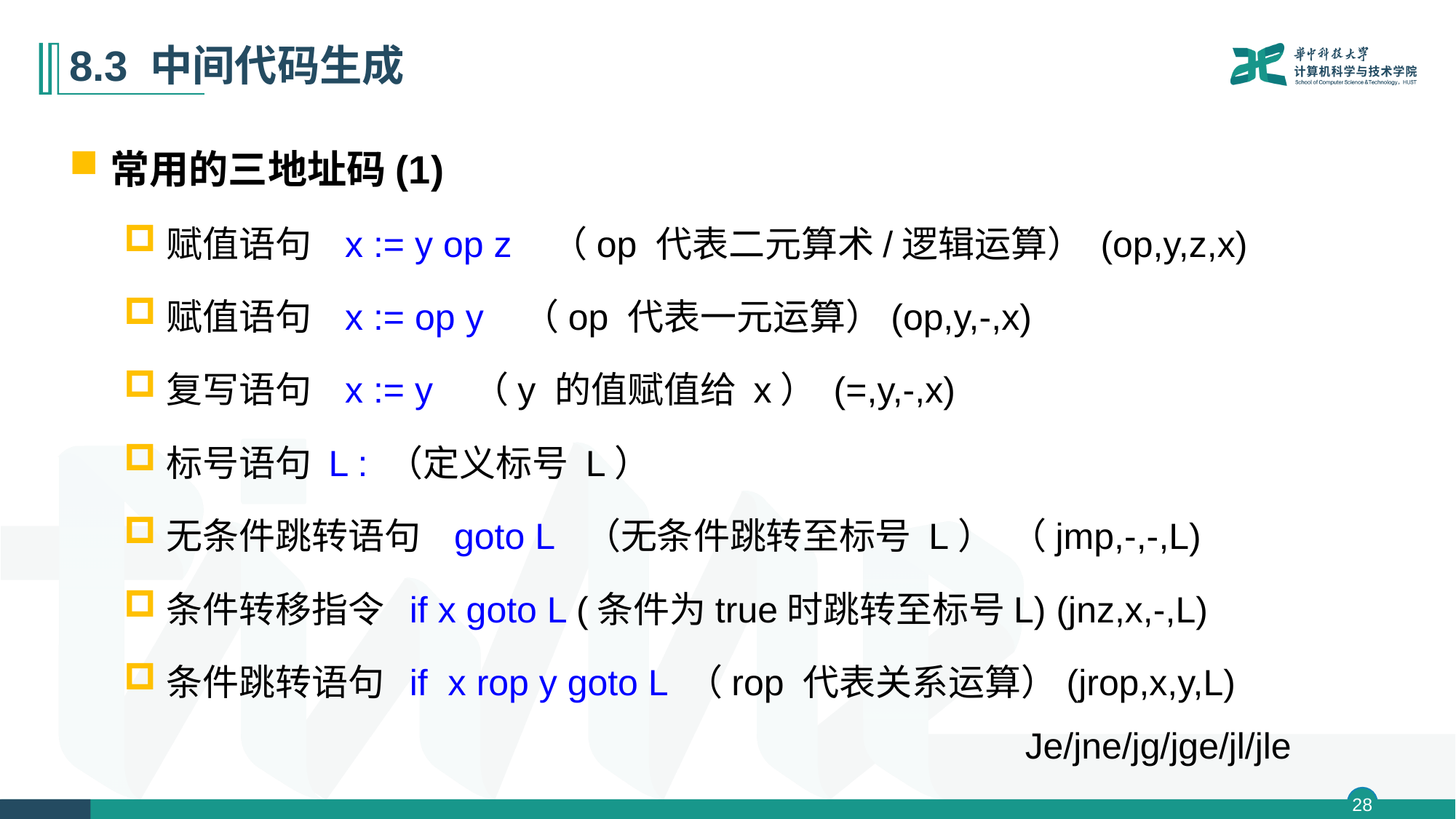

# 8.3 中间代码生成
常用的三地址码(1)
赋值语句   x := y op z   （op 代表二元算术/逻辑运算） (op,y,z,x)
赋值语句   x := op y   （op 代表一元运算）(op,y,-,x)
复写语句   x := y   （y 的值赋值给 x） (=,y,-,x)
标号语句 L : （定义标号 L）
无条件跳转语句   goto L  （无条件跳转至标号 L）  （jmp,-,-,L)
条件转移指令  if x goto L (条件为true时跳转至标号L) (jnz,x,-,L)
条件跳转语句  if  x rop y goto L （rop 代表关系运算）(jrop,x,y,L)
Je/jne/jg/jge/jl/jle